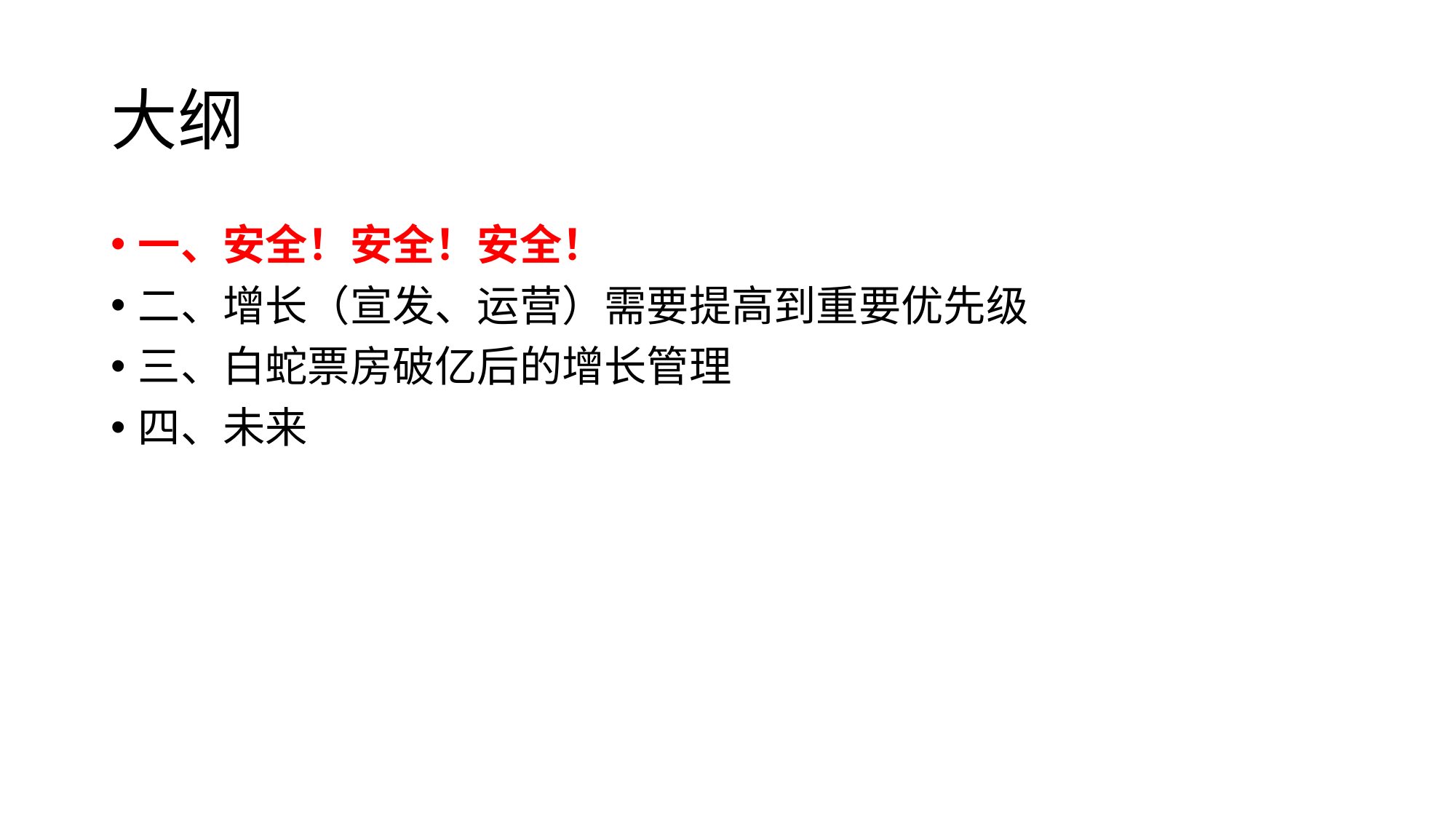

# 大纲
一、安全！安全！安全！
二、增长（宣发、运营）需要提高到重要优先级
三、白蛇票房破亿后的增长管理
四、未来